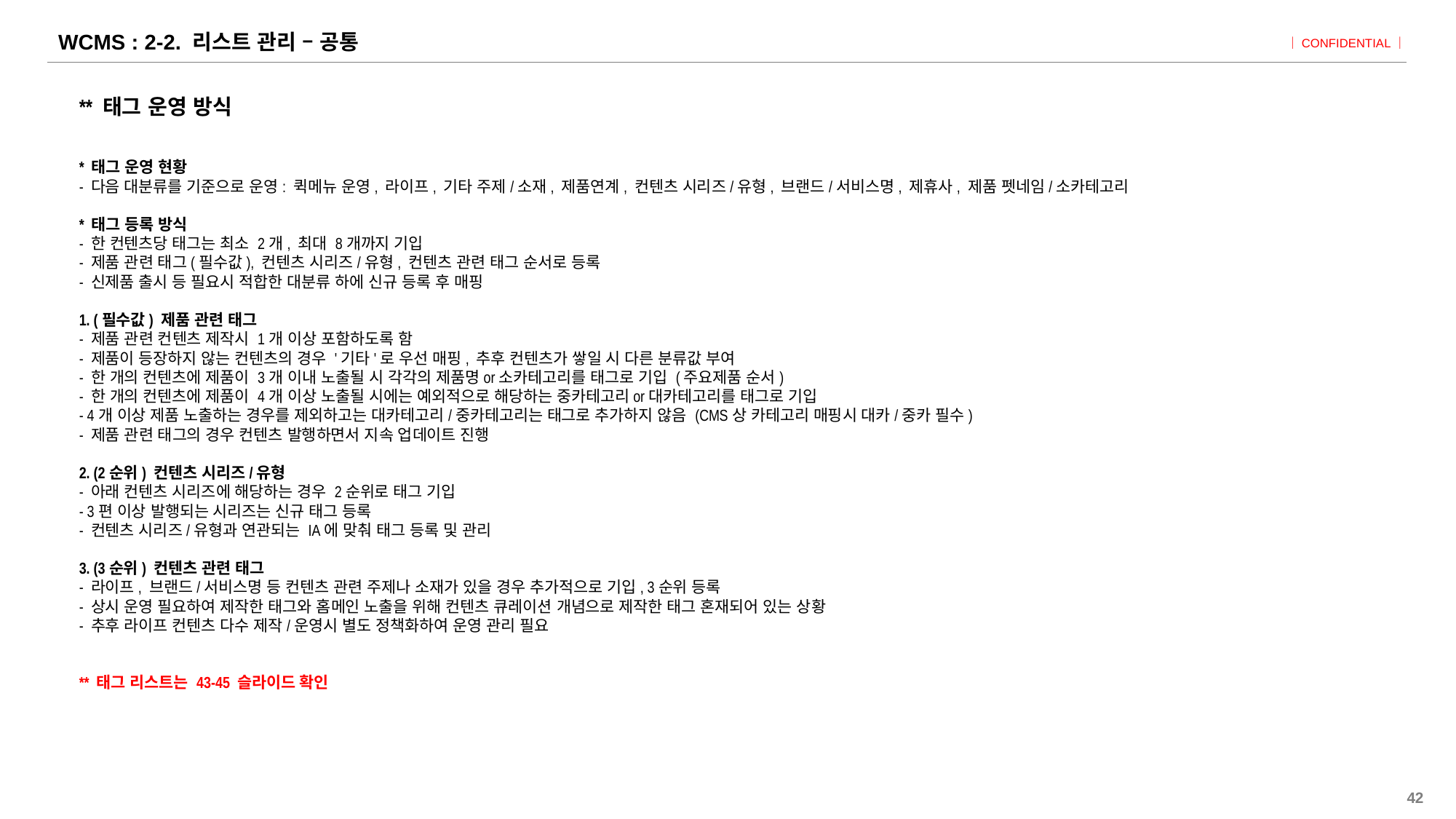

# WCMS : 2-2. 리스트 관리 – 공통
** 태그 운영 방식

* 태그 운영 현황
- 다음 대분류를 기준으로 운영: 퀵메뉴 운영, 라이프, 기타 주제/소재, 제품연계, 컨텐츠 시리즈/유형, 브랜드/서비스명, 제휴사, 제품 펫네임/소카테고리
* 태그 등록 방식
- 한 컨텐츠당 태그는 최소 2개, 최대 8개까지 기입
- 제품 관련 태그(필수값), 컨텐츠 시리즈/유형, 컨텐츠 관련 태그 순서로 등록
- 신제품 출시 등 필요시 적합한 대분류 하에 신규 등록 후 매핑

1. (필수값) 제품 관련 태그
- 제품 관련 컨텐츠 제작시 1개 이상 포함하도록 함
- 제품이 등장하지 않는 컨텐츠의 경우 '기타'로 우선 매핑, 추후 컨텐츠가 쌓일 시 다른 분류값 부여
- 한 개의 컨텐츠에 제품이 3개 이내 노출될 시 각각의 제품명or소카테고리를 태그로 기입 (주요제품 순서)
- 한 개의 컨텐츠에 제품이 4개 이상 노출될 시에는 예외적으로 해당하는 중카테고리or대카테고리를 태그로 기입
- 4개 이상 제품 노출하는 경우를 제외하고는 대카테고리/중카테고리는 태그로 추가하지 않음 (CMS상 카테고리 매핑시 대카/중카 필수)
- 제품 관련 태그의 경우 컨텐츠 발행하면서 지속 업데이트 진행

2. (2순위) 컨텐츠 시리즈/유형
- 아래 컨텐츠 시리즈에 해당하는 경우 2순위로 태그 기입
- 3편 이상 발행되는 시리즈는 신규 태그 등록
- 컨텐츠 시리즈/유형과 연관되는 IA에 맞춰 태그 등록 및 관리

3. (3순위) 컨텐츠 관련 태그
- 라이프, 브랜드/서비스명 등 컨텐츠 관련 주제나 소재가 있을 경우 추가적으로 기입, 3순위 등록
- 상시 운영 필요하여 제작한 태그와 홈메인 노출을 위해 컨텐츠 큐레이션 개념으로 제작한 태그 혼재되어 있는 상황
- 추후 라이프 컨텐츠 다수 제작/운영시 별도 정책화하여 운영 관리 필요

** 태그 리스트는 43-45 슬라이드 확인